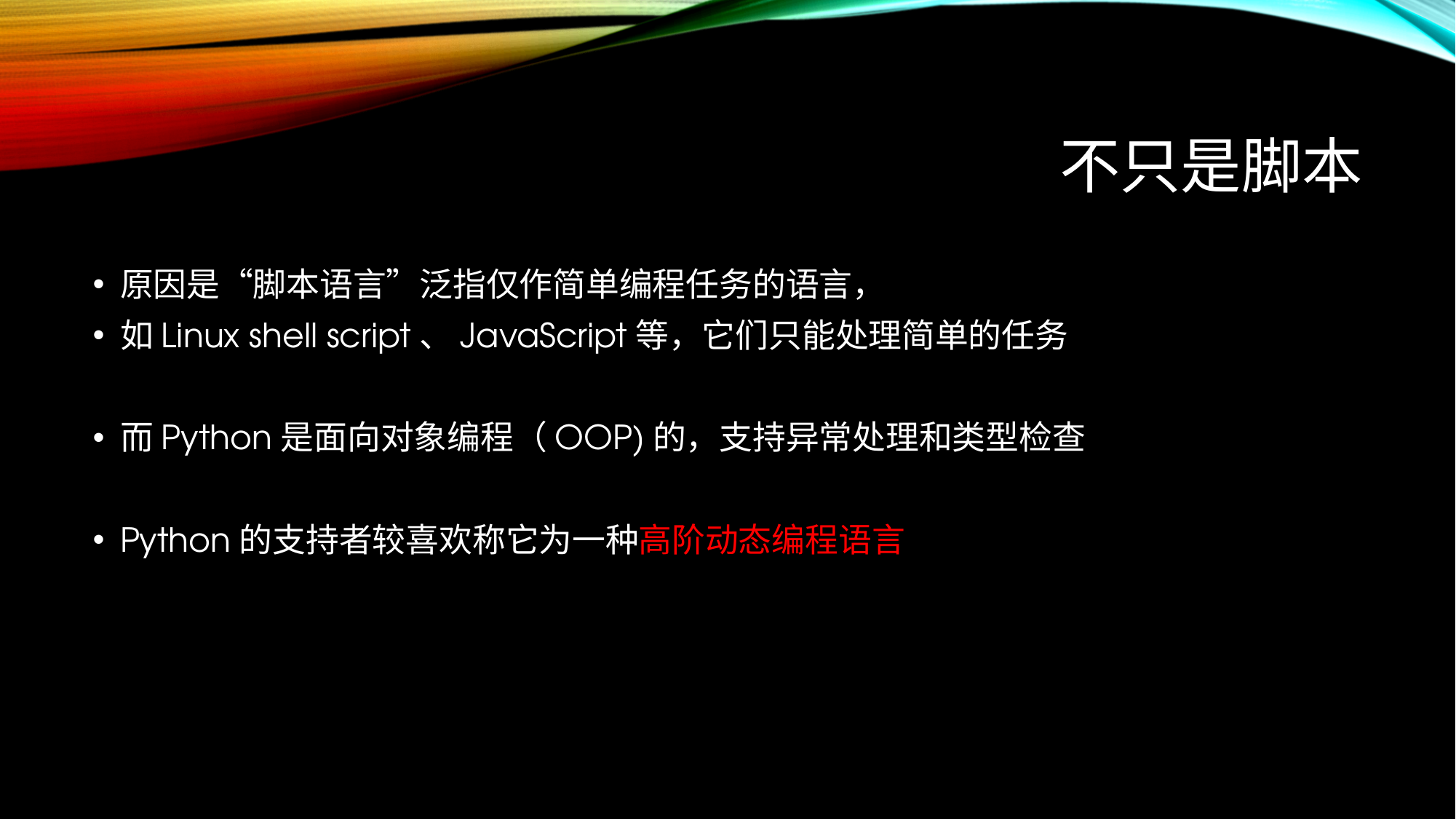

# 不只是脚本
原因是“脚本语言”泛指仅作简单编程任务的语言，
如Linux shell script、JavaScript等，它们只能处理简单的任务

而Python是面向对象编程（OOP)的，支持异常处理和类型检查

Python的支持者较喜欢称它为一种高阶动态编程语言